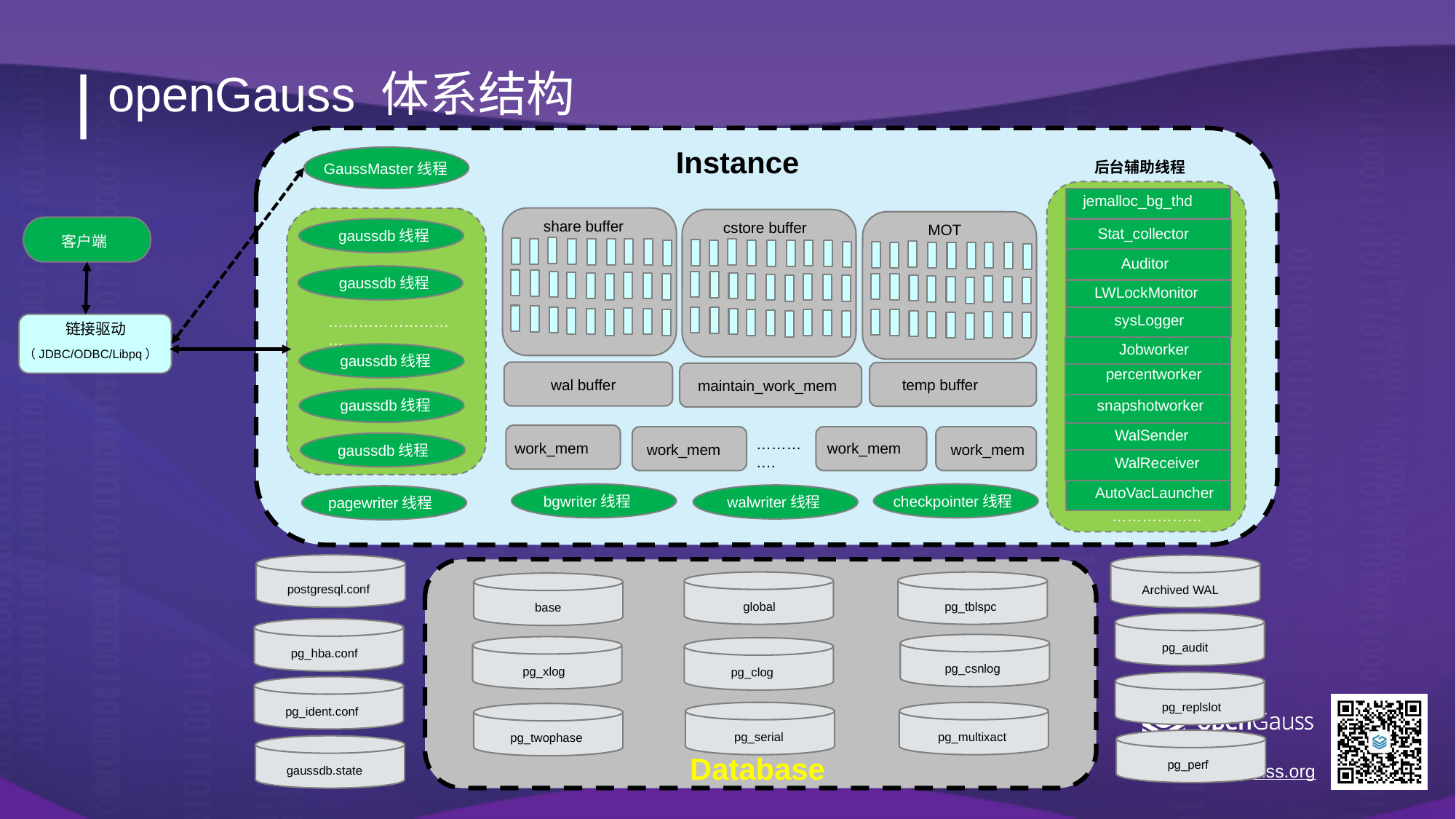

openGauss 体系结构

Instance

后台辅助线程
GaussMaster线程

jemalloc_bg_thd

share buffer

cstore buffer
MOT

Stat_collector

gaussdb线程
客户端

Auditor

gaussdb线程

LWLockMonitor

sysLogger

………………………

链接驱动
Jobworker

（JDBC/ODBC/Libpq）

gaussdb线程
percentworker

wal buffer
temp buffer
maintain_work_mem

snapshotworker
gaussdb线程

WalSender

………….

work_mem
work_mem
work_mem
work_mem
gaussdb线程
WalReceiver

AutoVacLauncher

bgwriter线程
checkpointer线程
walwriter线程
pagewriter线程
………………….

postgresql.conf
Archived WAL
global
pg_tblspc
base

pg_audit

pg_hba.conf
pg_csnlog
pg_xlog
pg_clog

pg_replslot
pg_ident.conf

pg_serial
pg_multixact
pg_twophase

Database
pg_perf
gaussdb.state